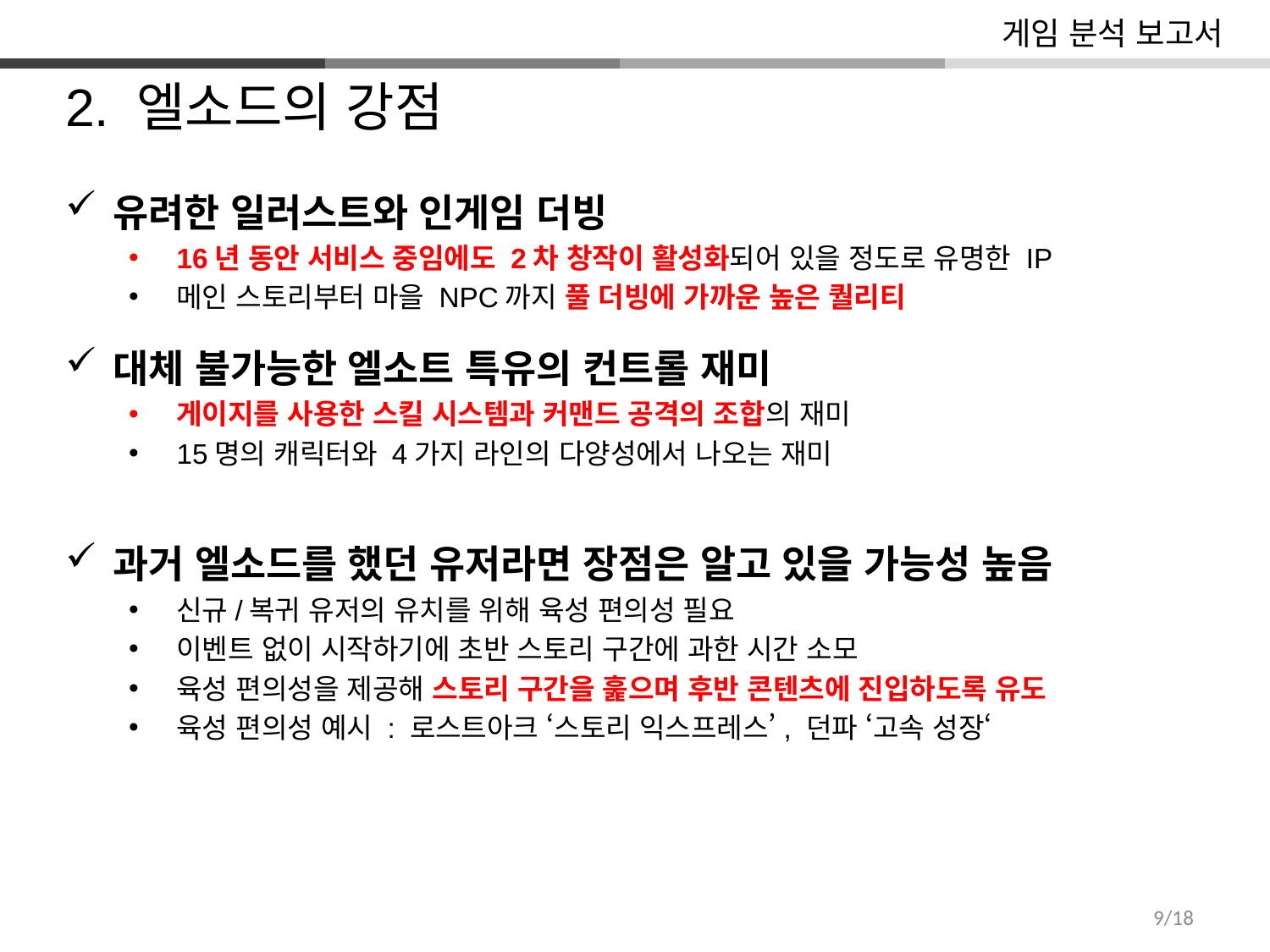

게임 분석 보고서
2. 엘소드의 강점
유려한 일러스트와 인게임 더빙
16년 동안 서비스 중임에도 2차 창작이 활성화되어 있을 정도로 유명한 IP
메인 스토리부터 마을 NPC까지 풀 더빙에 가까운 높은 퀄리티
대체 불가능한 엘소트 특유의 컨트롤 재미
게이지를 사용한 스킬 시스템과 커맨드 공격의 조합의 재미
15명의 캐릭터와 4가지 라인의 다양성에서 나오는 재미

과거 엘소드를 했던 유저라면 장점은 알고 있을 가능성 높음
신규/복귀 유저의 유치를 위해 육성 편의성 필요
이벤트 없이 시작하기에 초반 스토리 구간에 과한 시간 소모
육성 편의성을 제공해 스토리 구간을 훑으며 후반 콘텐츠에 진입하도록 유도
육성 편의성 예시 : 로스트아크 ‘스토리 익스프레스’, 던파 ‘고속 성장‘
9/18